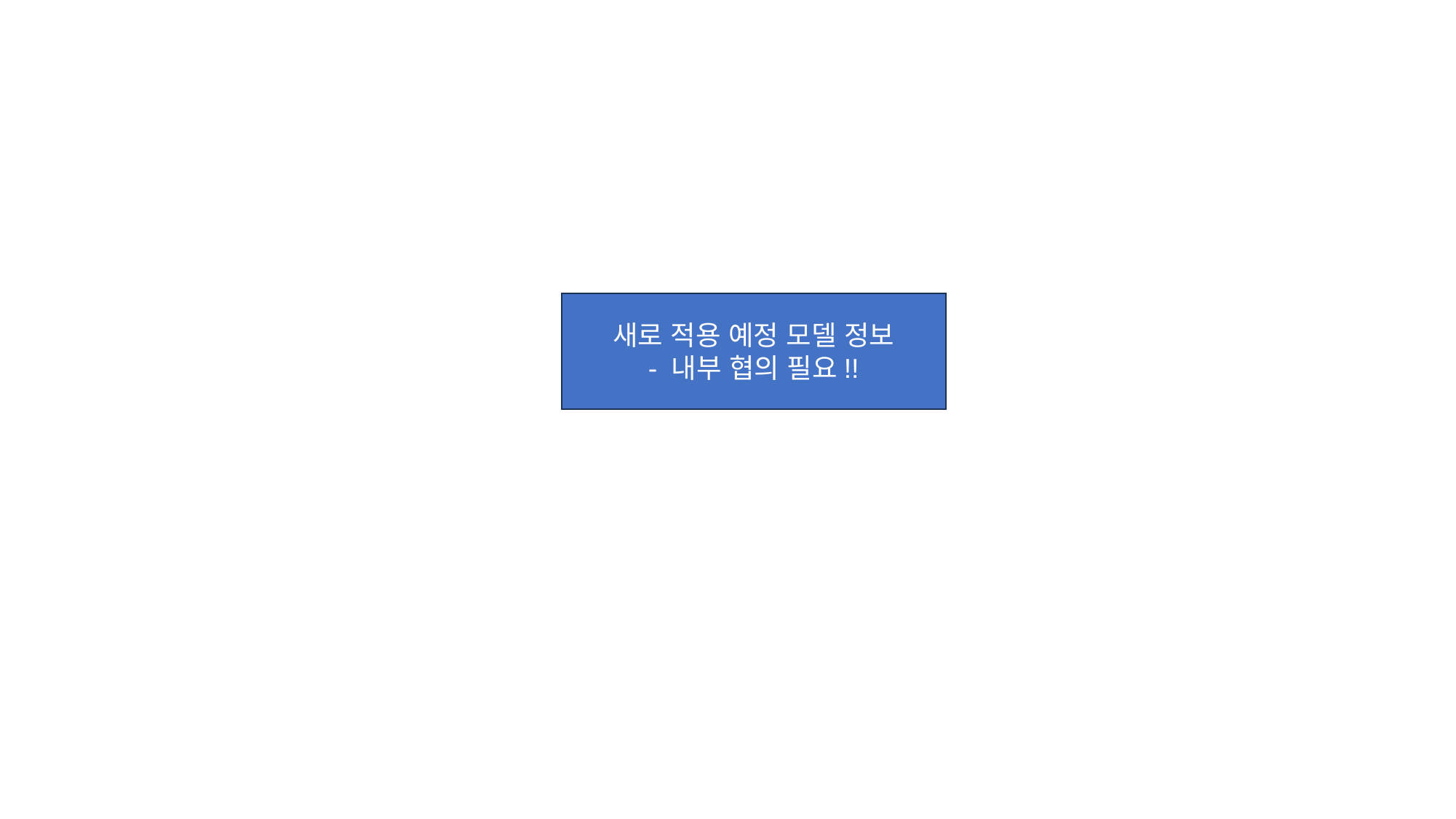

새로 적용 예정 모델 정보
- 내부 협의 필요!!